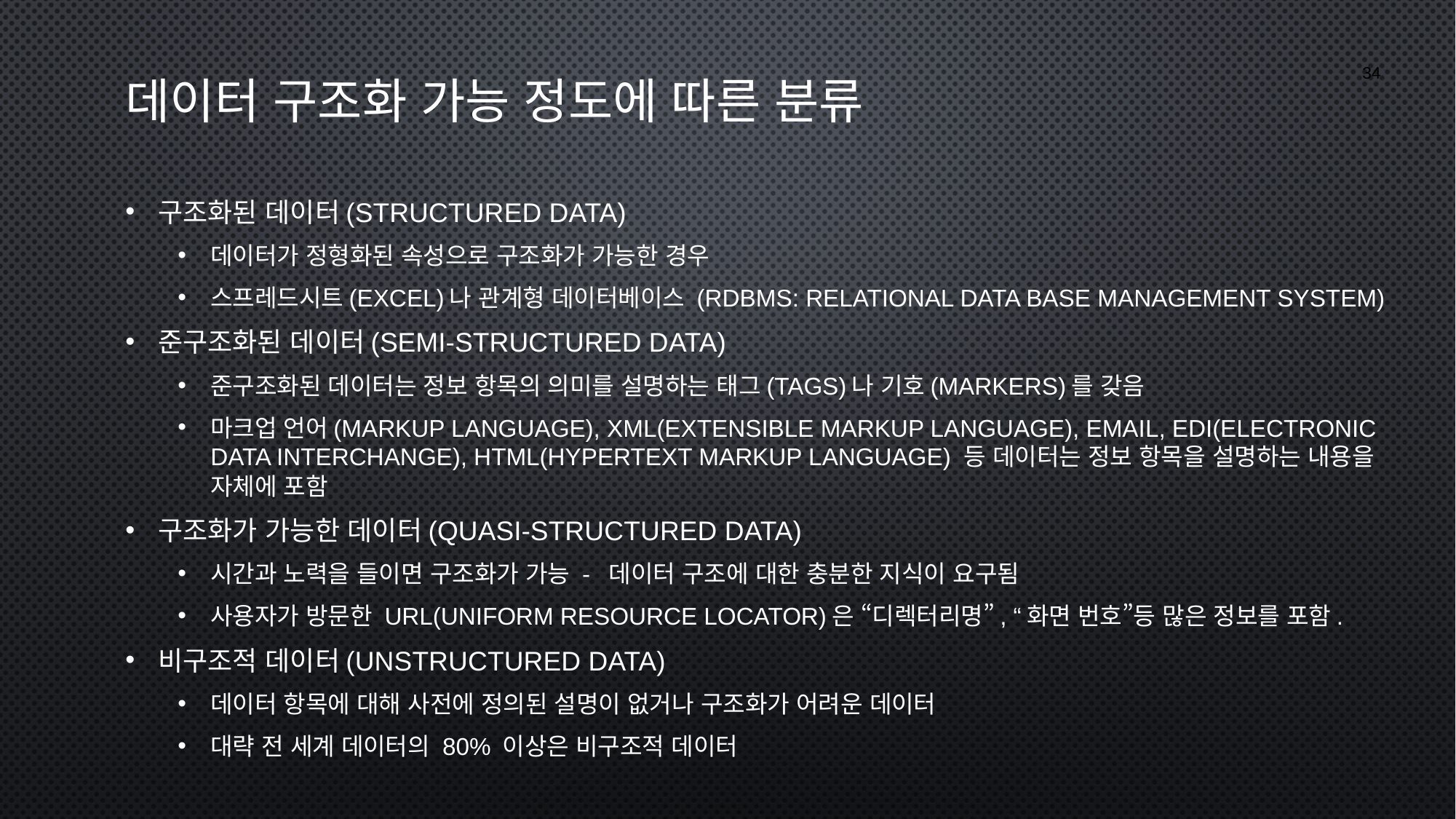

데이터 구조화 가능 정도에 따른 분류
34
구조화된 데이터(Structured data)
데이터가 정형화된 속성으로 구조화가 가능한 경우
스프레드시트(Excel)나 관계형 데이터베이스 (RDBMS: Relational Data Base Management System)
준구조화된 데이터(Semi-structured data)
준구조화된 데이터는 정보 항목의 의미를 설명하는 태그(tags)나 기호(markers)를 갖음
마크업 언어(Markup Language), XML(eXtensible Markup Language), email, EDI(Electronic Data Interchange), HTML(HyperText Markup Language) 등 데이터는 정보 항목을 설명하는 내용을 자체에 포함
구조화가 가능한 데이터(Quasi-structured data)
시간과 노력을 들이면 구조화가 가능 -  데이터 구조에 대한 충분한 지식이 요구됨
사용자가 방문한 URL(Uniform resource locator)은 “디렉터리명”, “화면 번호”등 많은 정보를 포함.
비구조적 데이터(Unstructured data)
데이터 항목에 대해 사전에 정의된 설명이 없거나 구조화가 어려운 데이터
대략 전 세계 데이터의 80% 이상은 비구조적 데이터